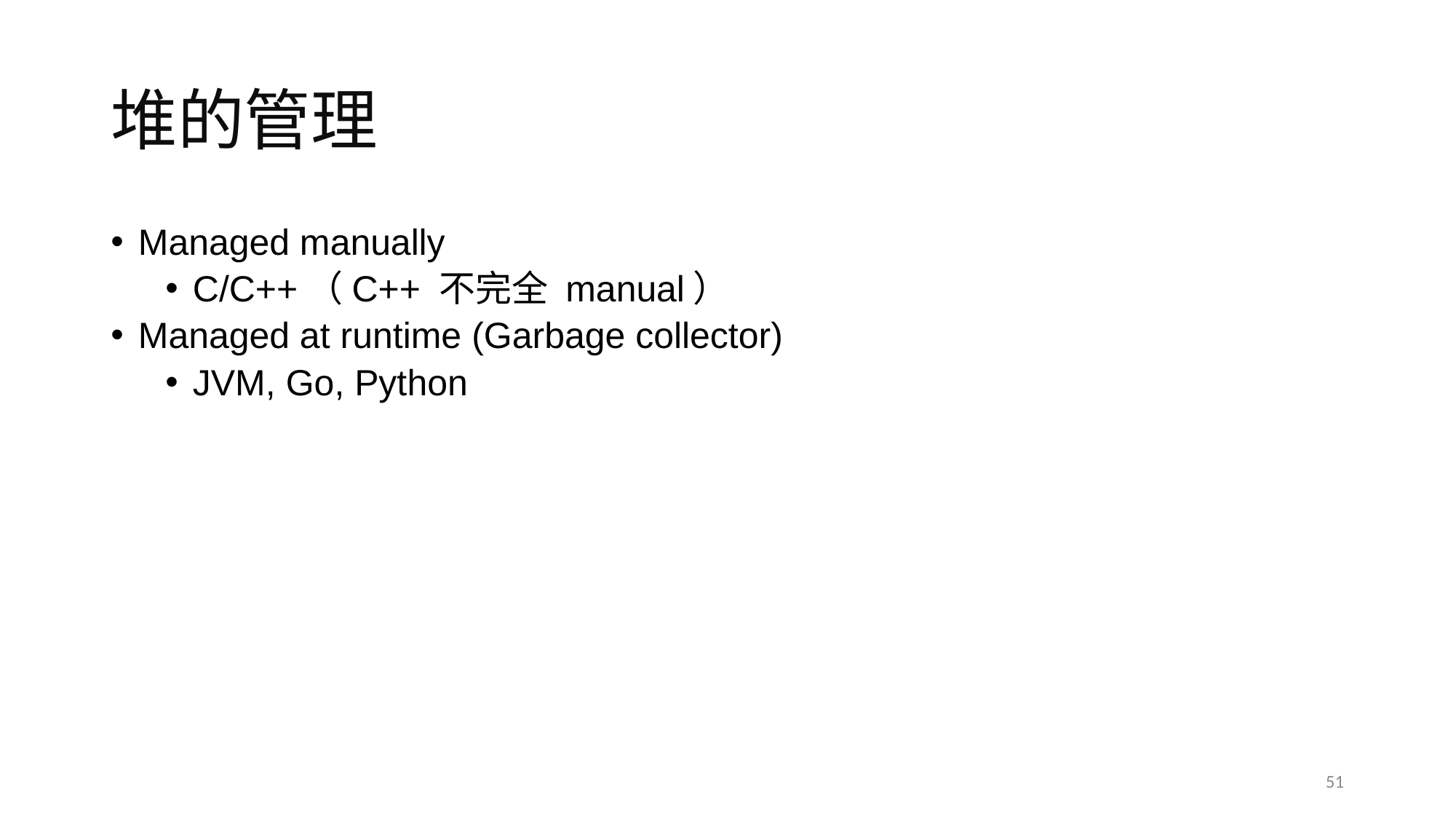

# 堆的管理
Managed manually
C/C++（C++ 不完全 manual）
Managed at runtime (Garbage collector)
JVM, Go, Python
51